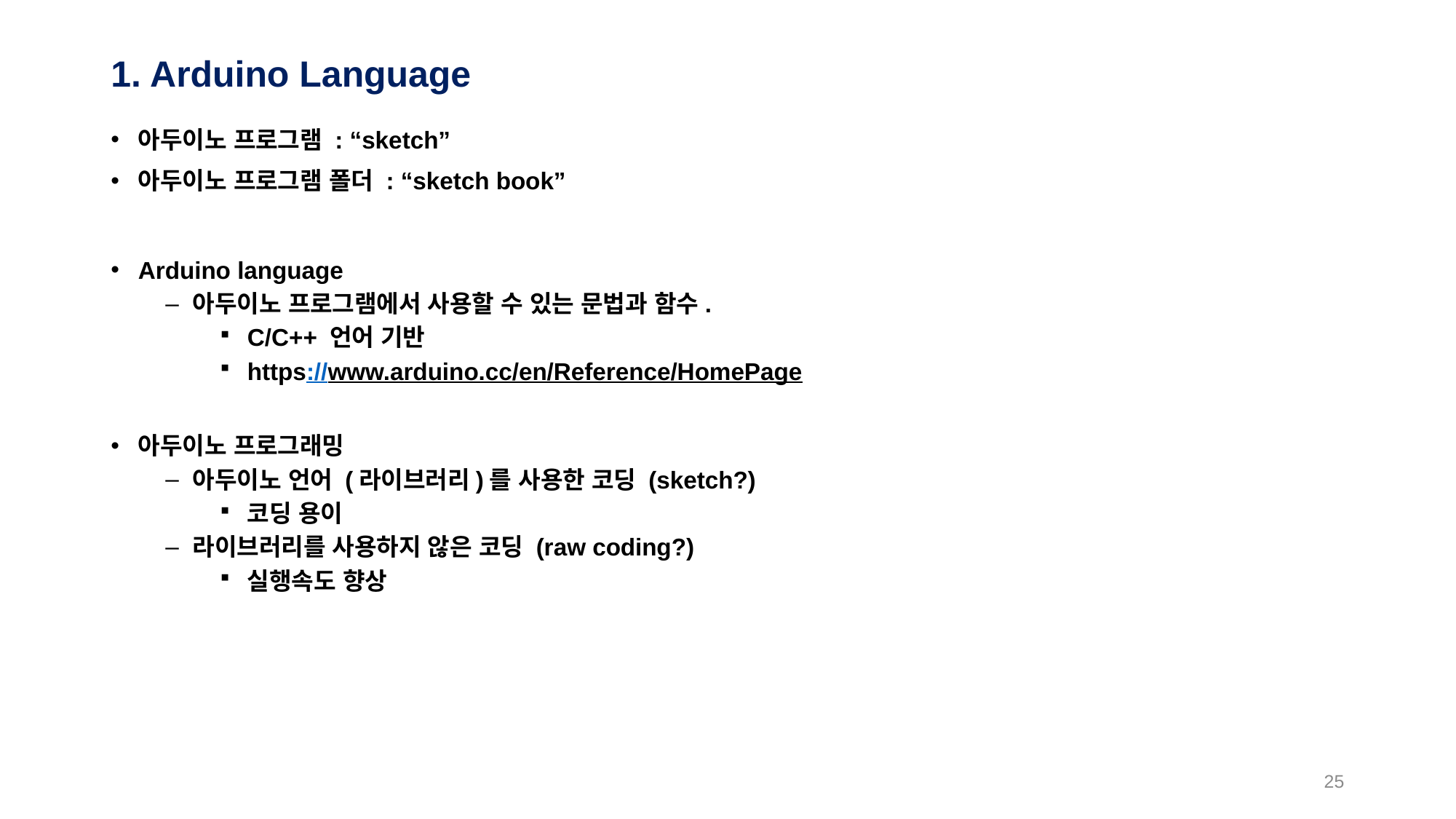

# 1. Arduino Language
아두이노 프로그램 : “sketch”
아두이노 프로그램 폴더 : “sketch book”

Arduino language
아두이노 프로그램에서 사용할 수 있는 문법과 함수.
C/C++ 언어 기반
https://www.arduino.cc/en/Reference/HomePage

아두이노 프로그래밍
아두이노 언어 (라이브러리)를 사용한 코딩 (sketch?)
코딩 용이
라이브러리를 사용하지 않은 코딩 (raw coding?)
실행속도 향상
25